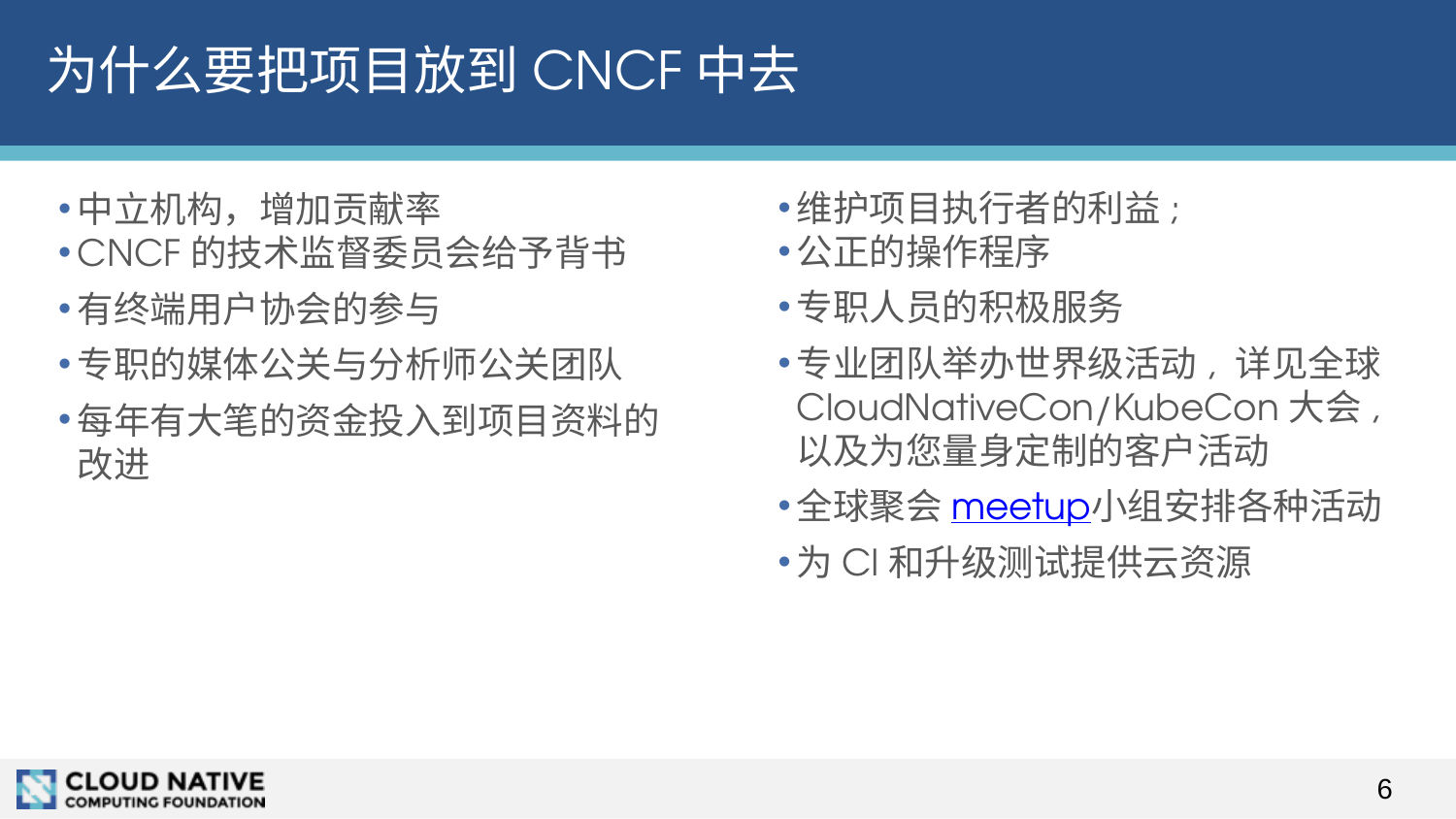

# 为什么要把项目放到CNCF中去
维护项目执行者的利益;
公正的操作程序
专职人员的积极服务
专业团队举办世界级活动, 详见全球CloudNativeCon/KubeCon大会, 以及为您量身定制的客户活动
全球聚会meetup小组安排各种活动
为CI和升级测试提供云资源
中立机构，增加贡献率
CNCF的技术监督委员会给予背书
有终端用户协会的参与
专职的媒体公关与分析师公关团队
每年有大笔的资金投入到项目资料的改进
6